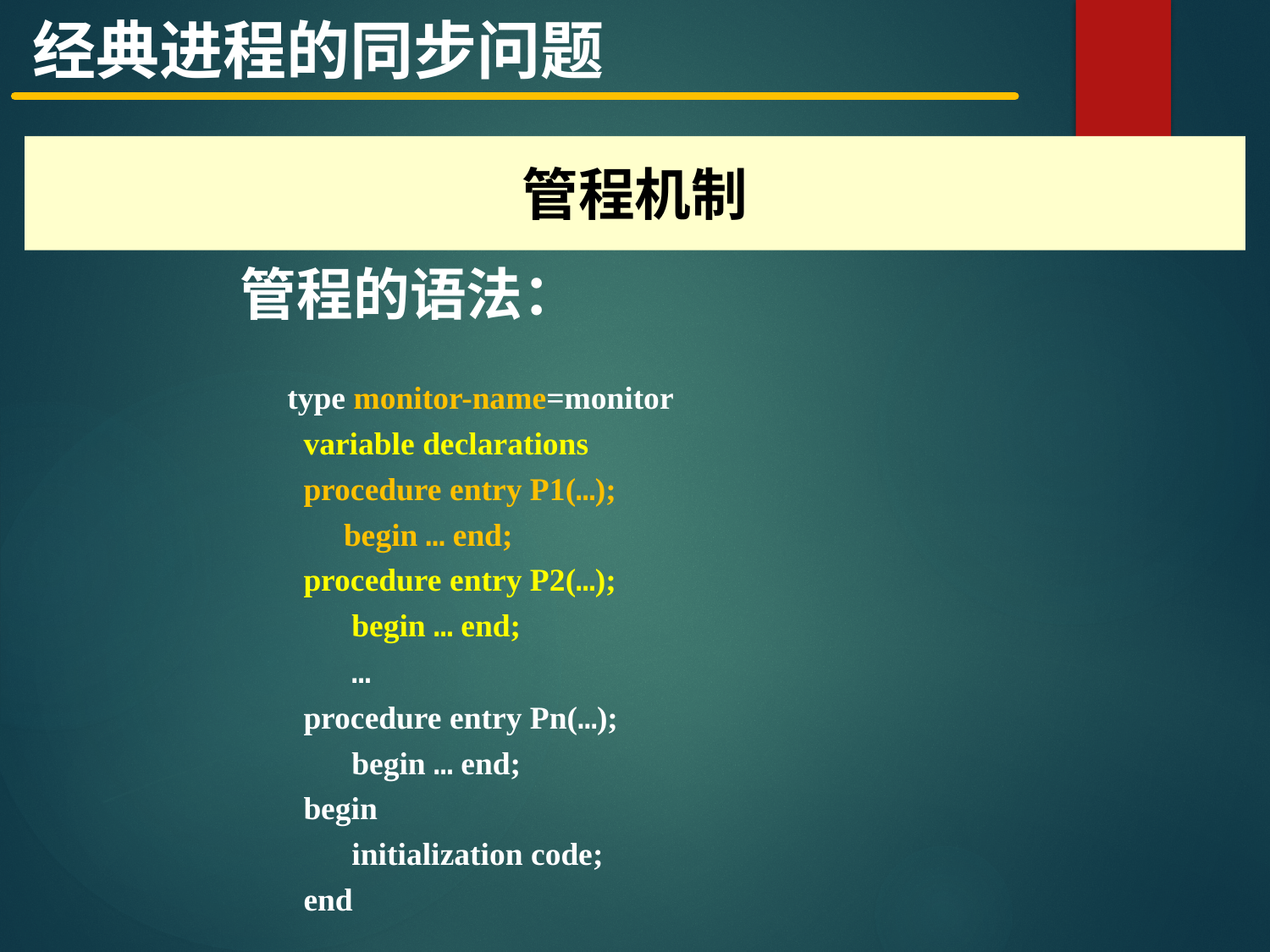

经典进程的同步问题
管程机制
管程的语法：
type monitor-name=monitor
  variable declarations
  procedure entry P1(…);
       begin … end;
  procedure entry P2(…);
        begin … end;
        …
  procedure entry Pn(…);
        begin … end;
  begin
        initialization code;
  end